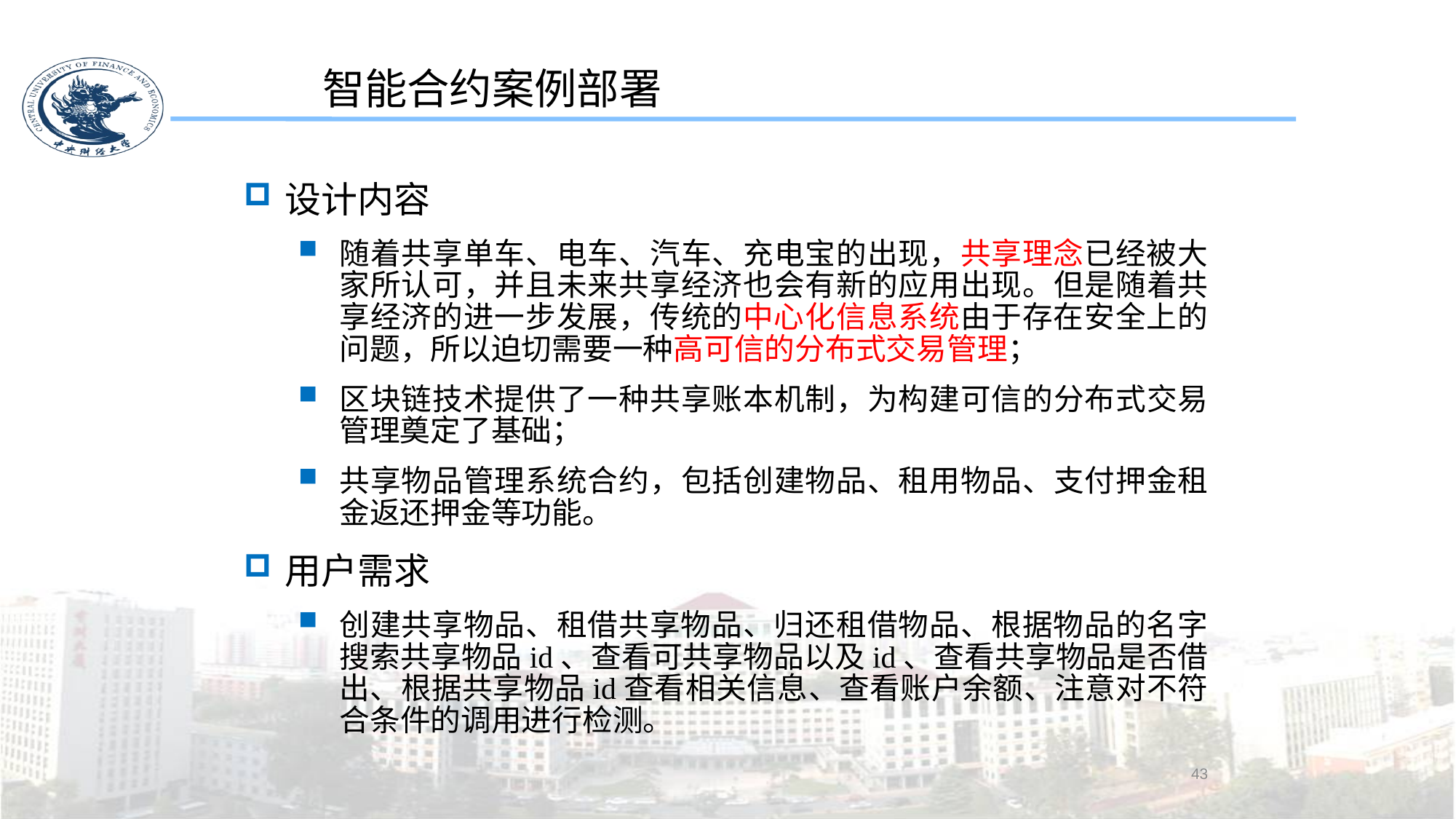

智能合约案例部署
设计内容
随着共享单车、电车、汽车、充电宝的出现，共享理念已经被大家所认可，并且未来共享经济也会有新的应用出现。但是随着共享经济的进一步发展，传统的中心化信息系统由于存在安全上的问题，所以迫切需要一种高可信的分布式交易管理；
区块链技术提供了一种共享账本机制，为构建可信的分布式交易管理奠定了基础；
共享物品管理系统合约，包括创建物品、租用物品、支付押金租金返还押金等功能。
用户需求
创建共享物品、租借共享物品、归还租借物品、根据物品的名字搜索共享物品id、查看可共享物品以及id、查看共享物品是否借出、根据共享物品id查看相关信息、查看账户余额、注意对不符合条件的调用进行检测。
43